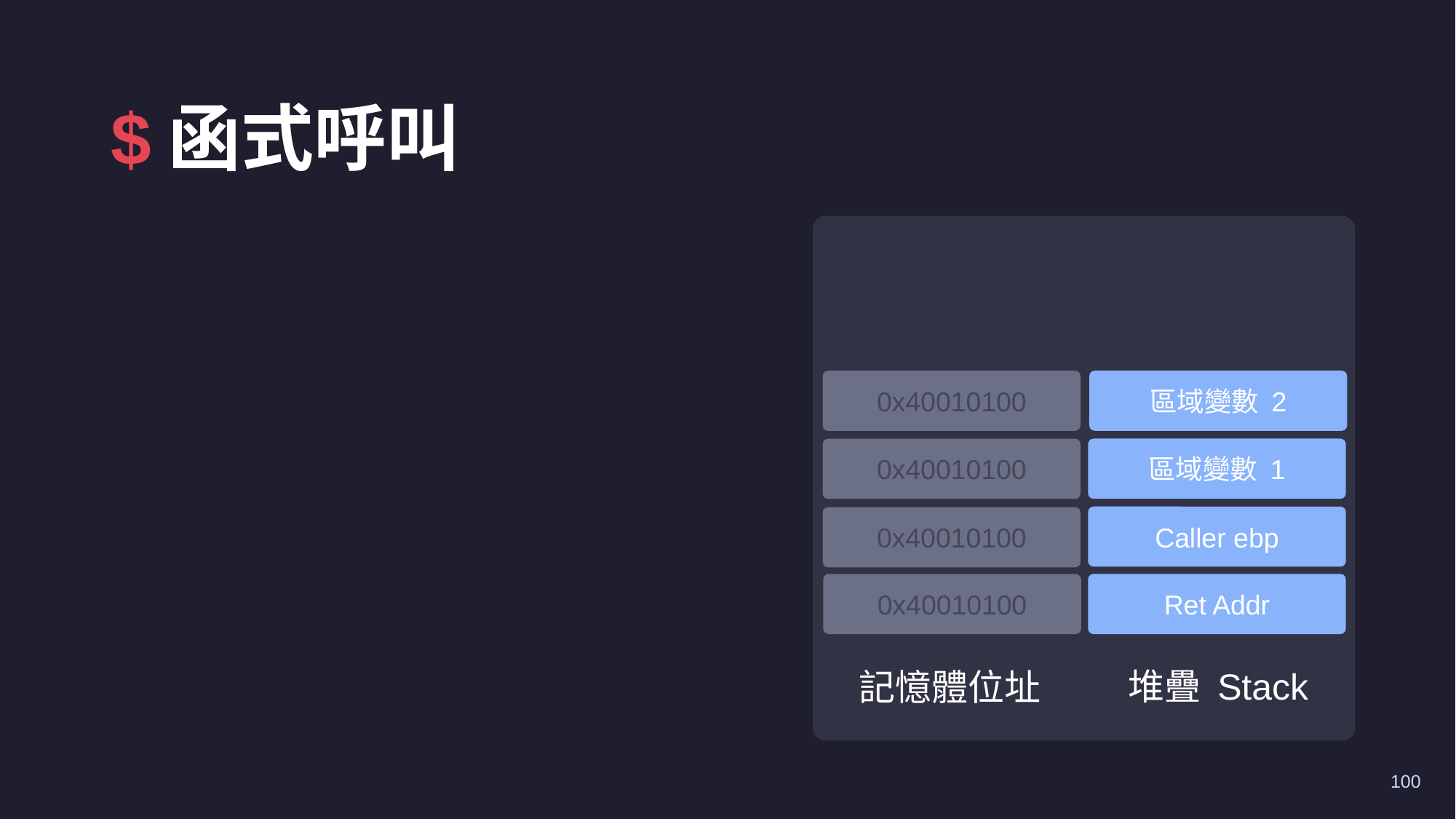

# $函式呼叫

0x40010100
區域變數 2
區域變數 1
0x40010100
Caller ebp
0x40010100
0x40010100
Ret Addr
堆疊 Stack
記憶體位址
100